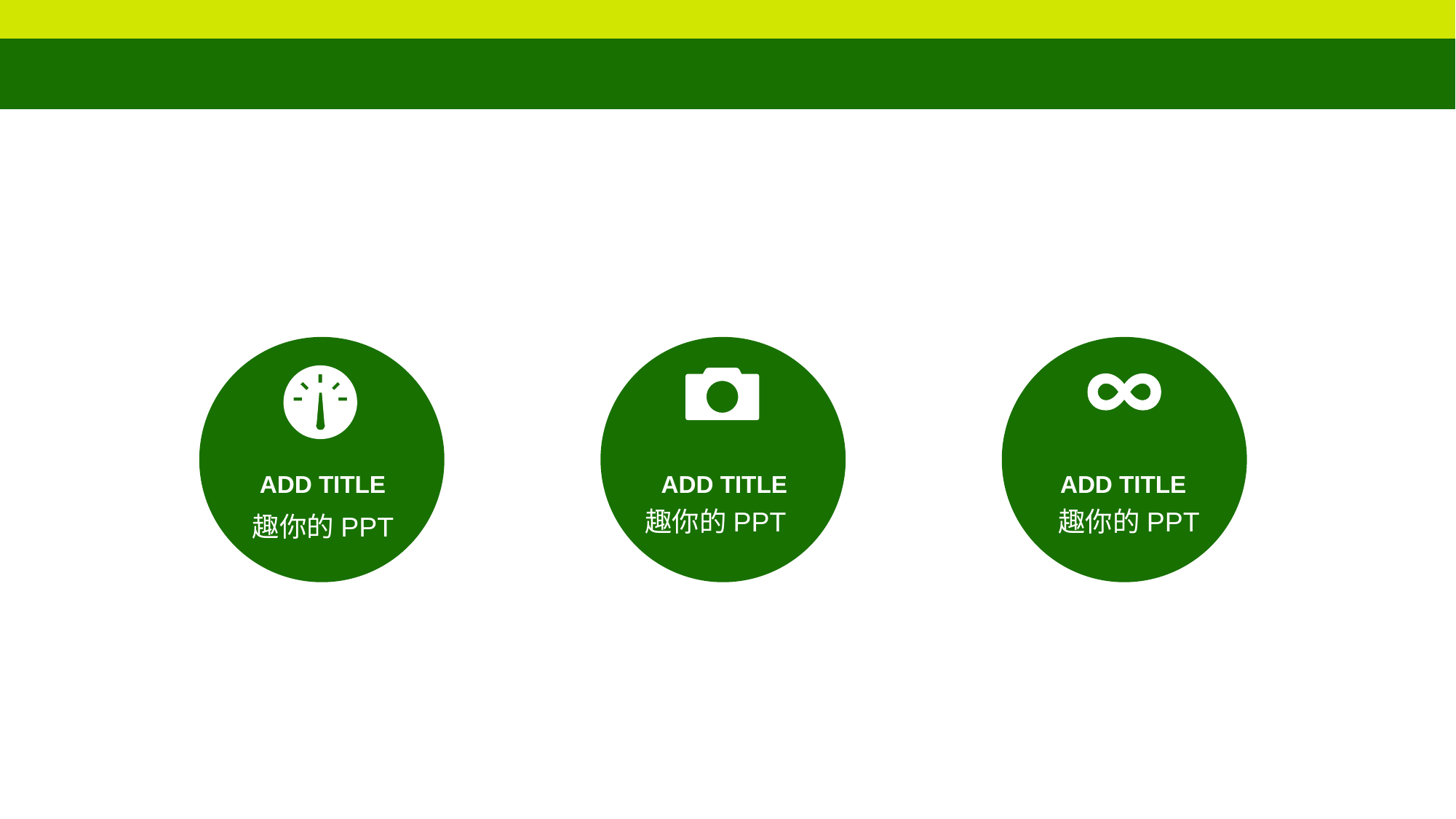

ADD TITLE
ADD TITLE
ADD TITLE
趣你的PPT
趣你的PPT
趣你的PPT